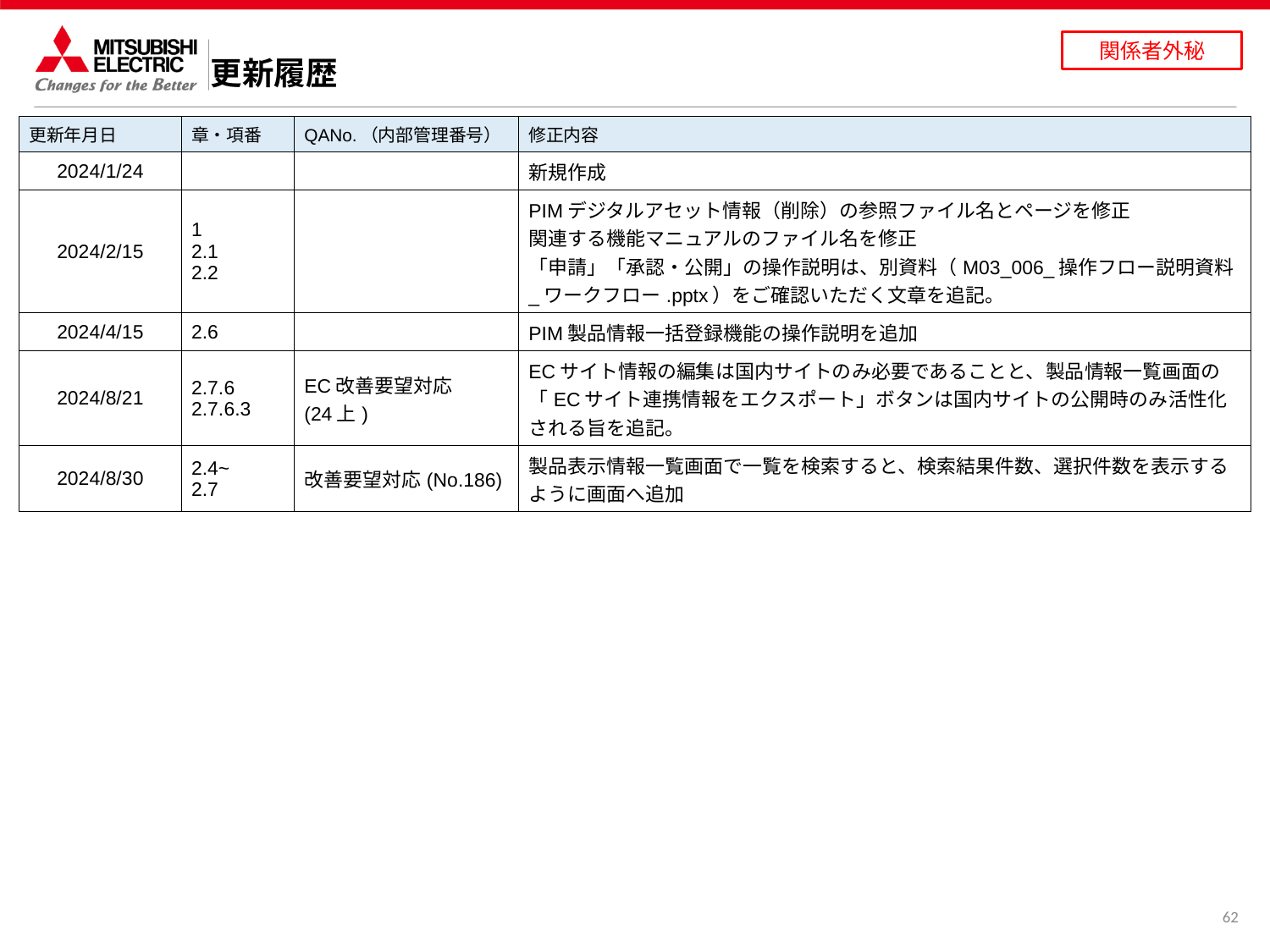

更新履歴
| 更新年月日 | 章・項番 | QANo.（内部管理番号） | 修正内容 |
| --- | --- | --- | --- |
| 2024/1/24 |  |  | 新規作成 |
| 2024/2/15 | 1 2.1 2.2 |  | PIMデジタルアセット情報（削除）の参照ファイル名とページを修正 関連する機能マニュアルのファイル名を修正 「申請」「承認・公開」の操作説明は、別資料（M03\_006\_操作フロー説明資料\_ワークフロー.pptx）をご確認いただく文章を追記。 |
| 2024/4/15 | 2.6 |  | PIM製品情報一括登録機能の操作説明を追加 |
| 2024/8/21 | 2.7.6 2.7.6.3 | EC改善要望対応 (24上) | ECサイト情報の編集は国内サイトのみ必要であることと、製品情報一覧画面の「ECサイト連携情報をエクスポート」ボタンは国内サイトの公開時のみ活性化される旨を追記。 |
| 2024/8/30 | 2.4~ 2.7 | 改善要望対応(No.186) | 製品表示情報一覧画面で一覧を検索すると、検索結果件数、選択件数を表示するように画面へ追加 |
62